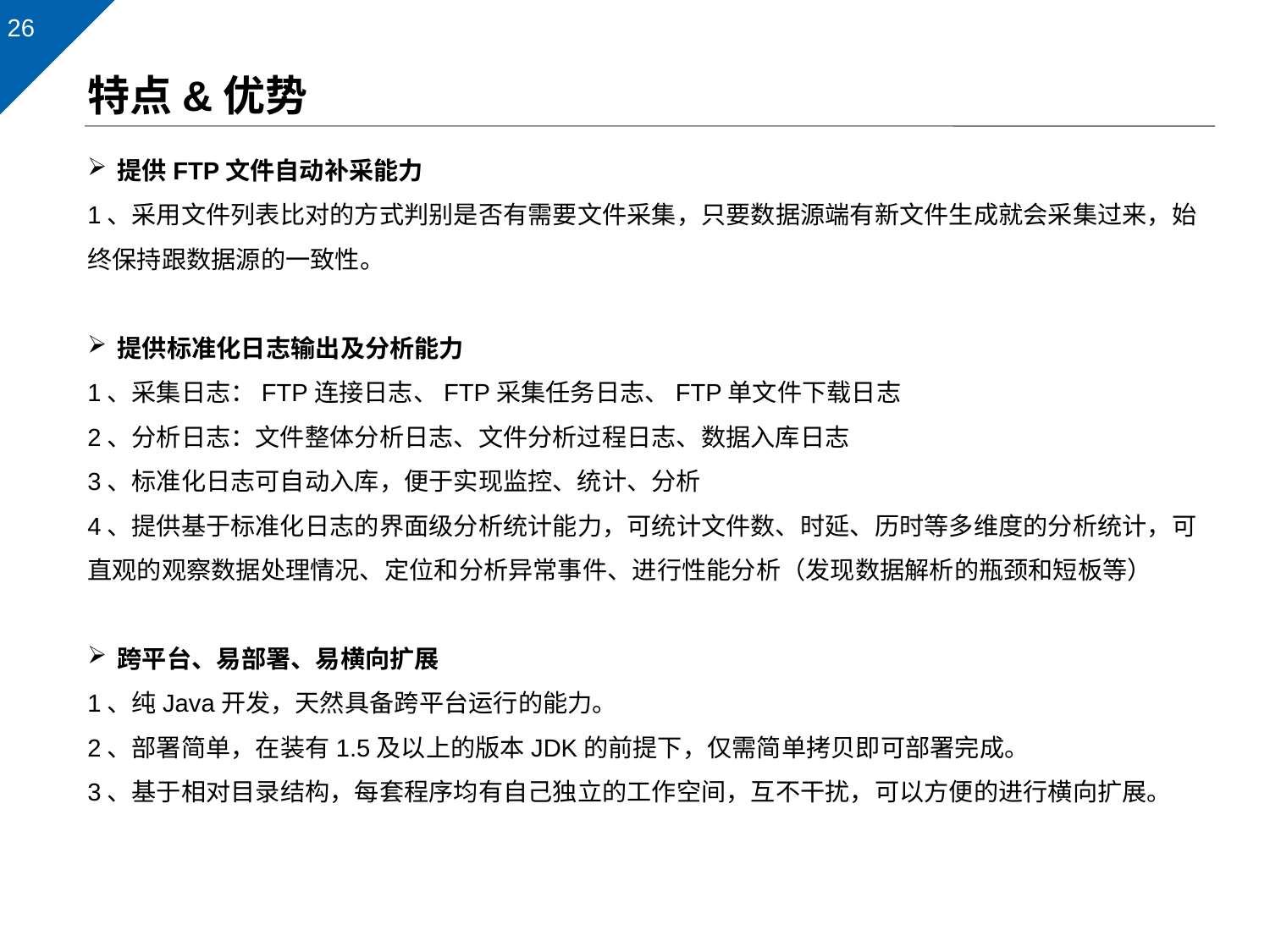

# 特点&优势
提供FTP文件自动补采能力
1、采用文件列表比对的方式判别是否有需要文件采集，只要数据源端有新文件生成就会采集过来，始终保持跟数据源的一致性。

提供标准化日志输出及分析能力
1、采集日志：FTP连接日志、FTP采集任务日志、FTP单文件下载日志
2、分析日志：文件整体分析日志、文件分析过程日志、数据入库日志
3、标准化日志可自动入库，便于实现监控、统计、分析
4、提供基于标准化日志的界面级分析统计能力，可统计文件数、时延、历时等多维度的分析统计，可直观的观察数据处理情况、定位和分析异常事件、进行性能分析（发现数据解析的瓶颈和短板等）
跨平台、易部署、易横向扩展
1、纯Java开发，天然具备跨平台运行的能力。
2、部署简单，在装有1.5及以上的版本JDK的前提下，仅需简单拷贝即可部署完成。
3、基于相对目录结构，每套程序均有自己独立的工作空间，互不干扰，可以方便的进行横向扩展。